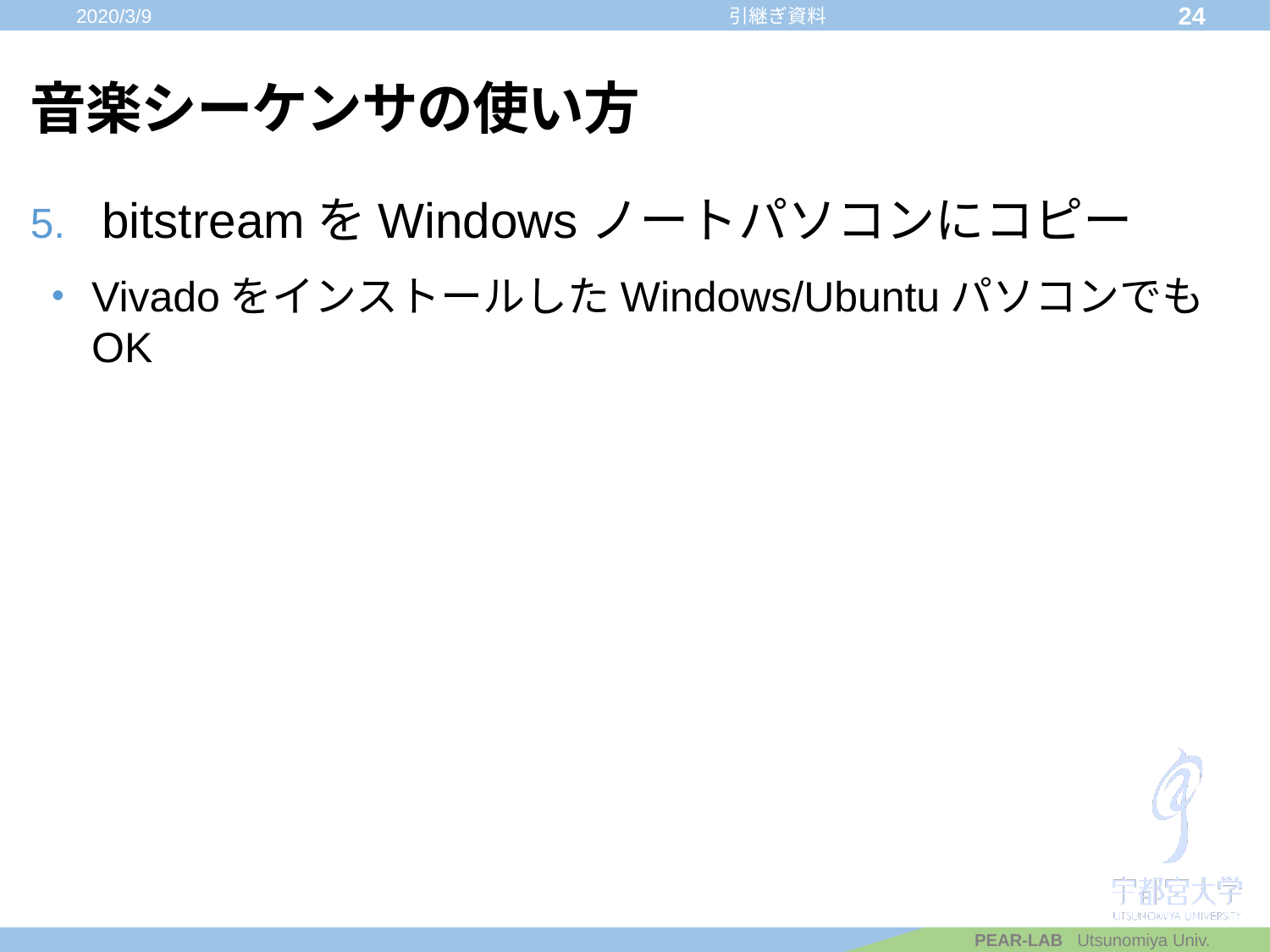

2020/3/9
24
引継ぎ資料
# 音楽シーケンサの使い方
bitstreamをWindowsノートパソコンにコピー
VivadoをインストールしたWindows/UbuntuパソコンでもOK